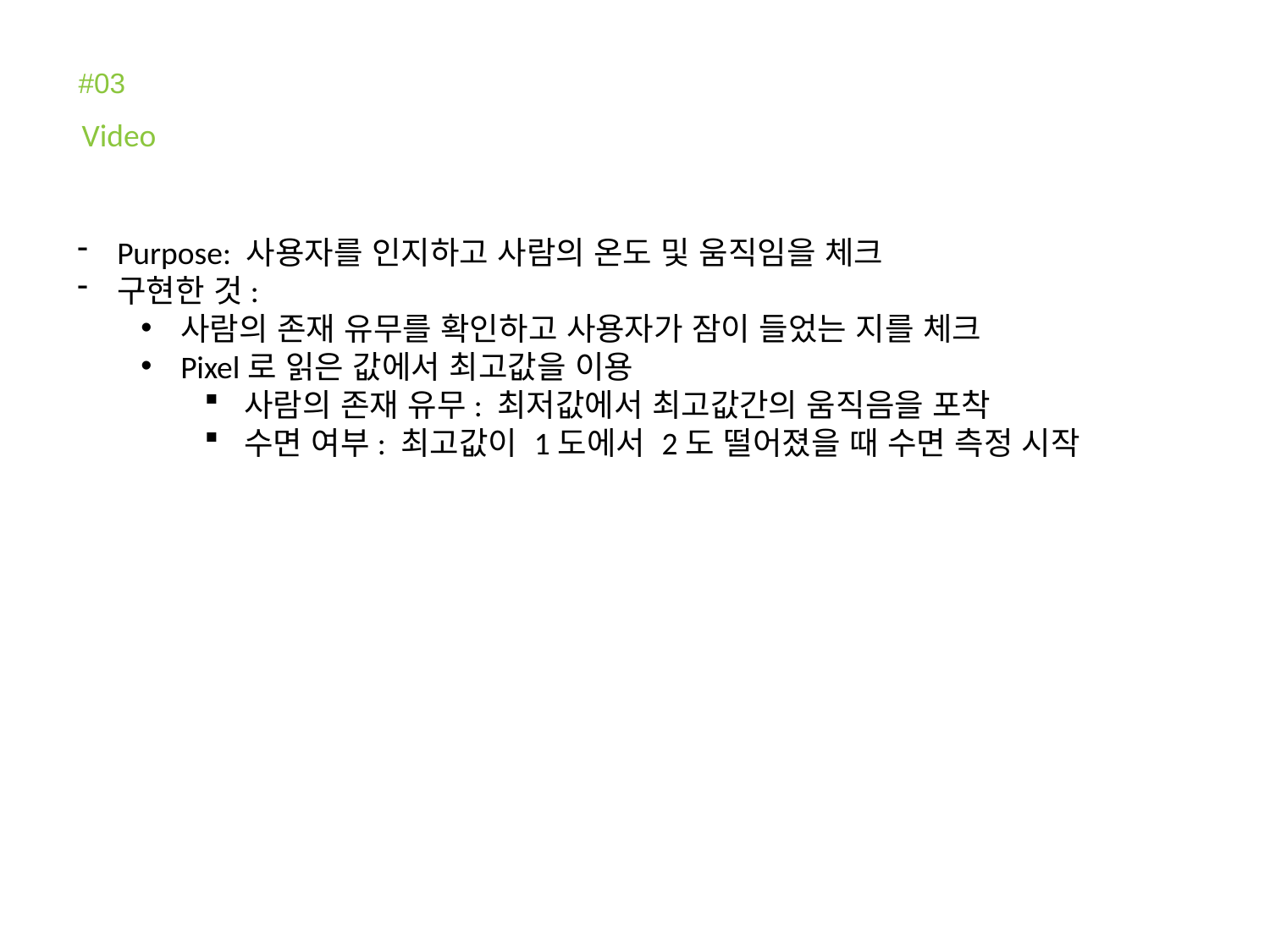

#03
Video
Purpose: 사용자를 인지하고 사람의 온도 및 움직임을 체크
구현한 것:
사람의 존재 유무를 확인하고 사용자가 잠이 들었는 지를 체크
Pixel로 읽은 값에서 최고값을 이용
사람의 존재 유무: 최저값에서 최고값간의 움직음을 포착
수면 여부: 최고값이 1도에서 2도 떨어졌을 때 수면 측정 시작